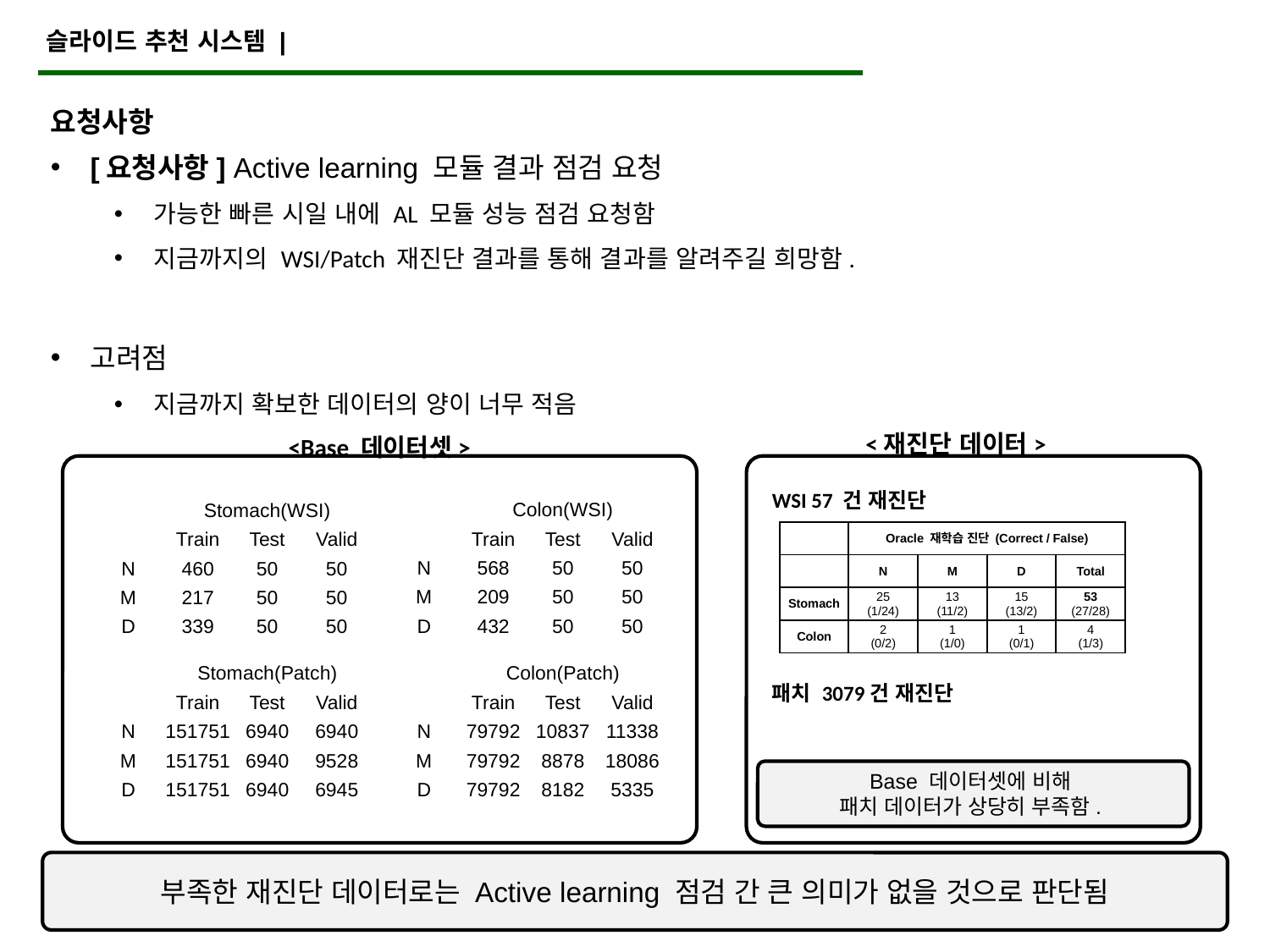

슬라이드 추천 시스템 |
요청사항
[요청사항] Active learning 모듈 결과 점검 요청
가능한 빠른 시일 내에 AL 모듈 성능 점검 요청함
지금까지의 WSI/Patch 재진단 결과를 통해 결과를 알려주길 희망함.

고려점
지금까지 확보한 데이터의 양이 너무 적음

<재진단 데이터>
<Base 데이터셋>

WSI 57 건 재진단

패치 3079건 재진단
|  | Colon(WSI) |  |  |
| --- | --- | --- | --- |
|  | Train | Test | Valid |
| N | 568 | 50 | 50 |
| M | 209 | 50 | 50 |
| D | 432 | 50 | 50 |
|  | Stomach(WSI) |  |  |
| --- | --- | --- | --- |
|  | Train | Test | Valid |
| N | 460 | 50 | 50 |
| M | 217 | 50 | 50 |
| D | 339 | 50 | 50 |
|  | Oracle 재학습 진단 (Correct / False) |  |  |  |
| --- | --- | --- | --- | --- |
|  | N | M | D | Total |
| Stomach | 25 (1/24) | 13 (11/2) | 15 (13/2) | 53 (27/28) |
| Colon | 2 (0/2) | 1 (1/0) | 1 (0/1) | 4 (1/3) |
|  | Stomach(Patch) |  |  |
| --- | --- | --- | --- |
|  | Train | Test | Valid |
| N | 151751 | 6940 | 6940 |
| M | 151751 | 6940 | 9528 |
| D | 151751 | 6940 | 6945 |
|  | Colon(Patch) |  |  |
| --- | --- | --- | --- |
|  | Train | Test | Valid |
| N | 79792 | 10837 | 11338 |
| M | 79792 | 8878 | 18086 |
| D | 79792 | 8182 | 5335 |
Base 데이터셋에 비해
패치 데이터가 상당히 부족함.
부족한 재진단 데이터로는 Active learning 점검 간 큰 의미가 없을 것으로 판단됨